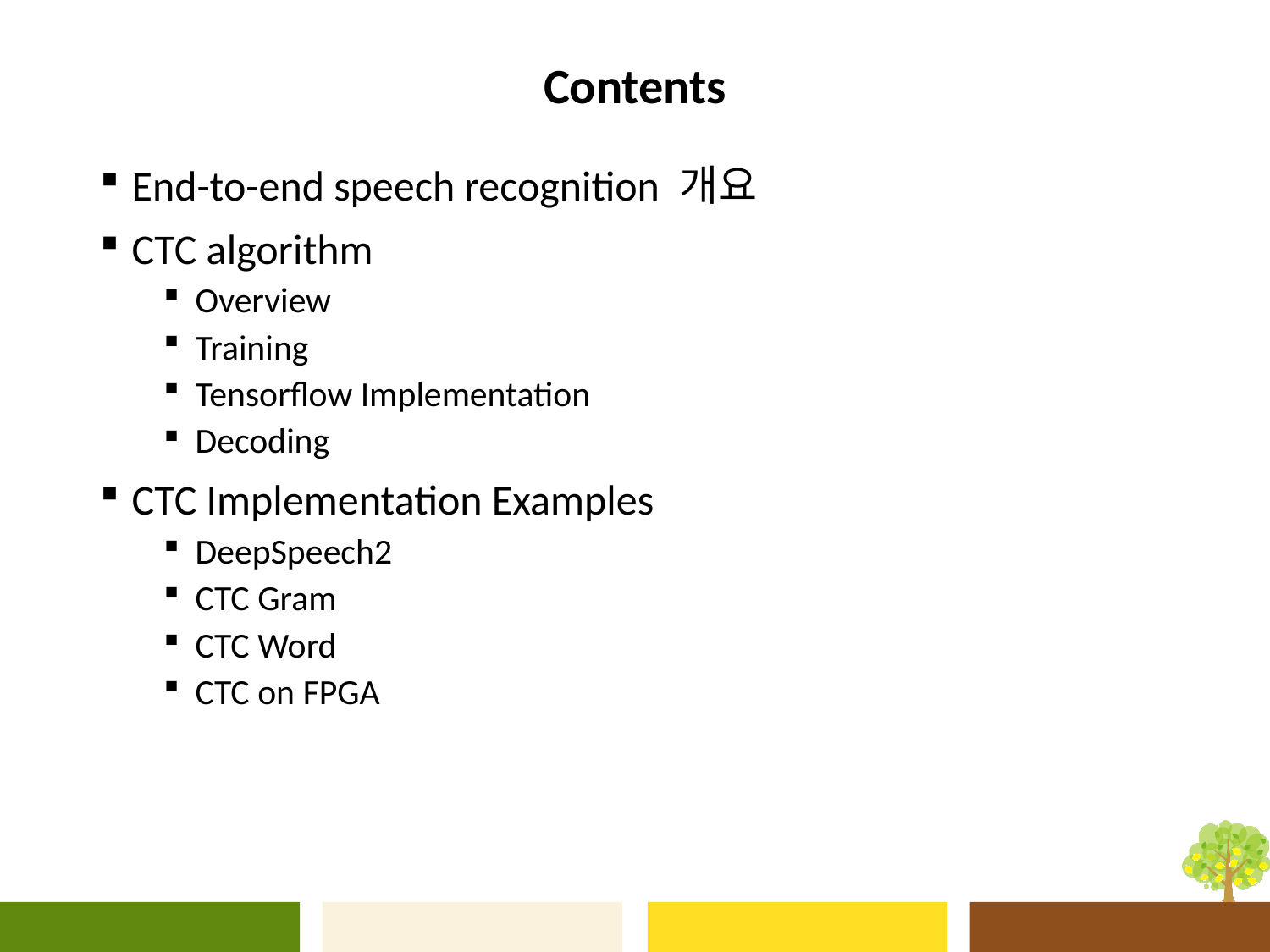

# Contents
End-to-end speech recognition 개요
CTC algorithm
Overview
Training
Tensorflow Implementation
Decoding
CTC Implementation Examples
DeepSpeech2
CTC Gram
CTC Word
CTC on FPGA